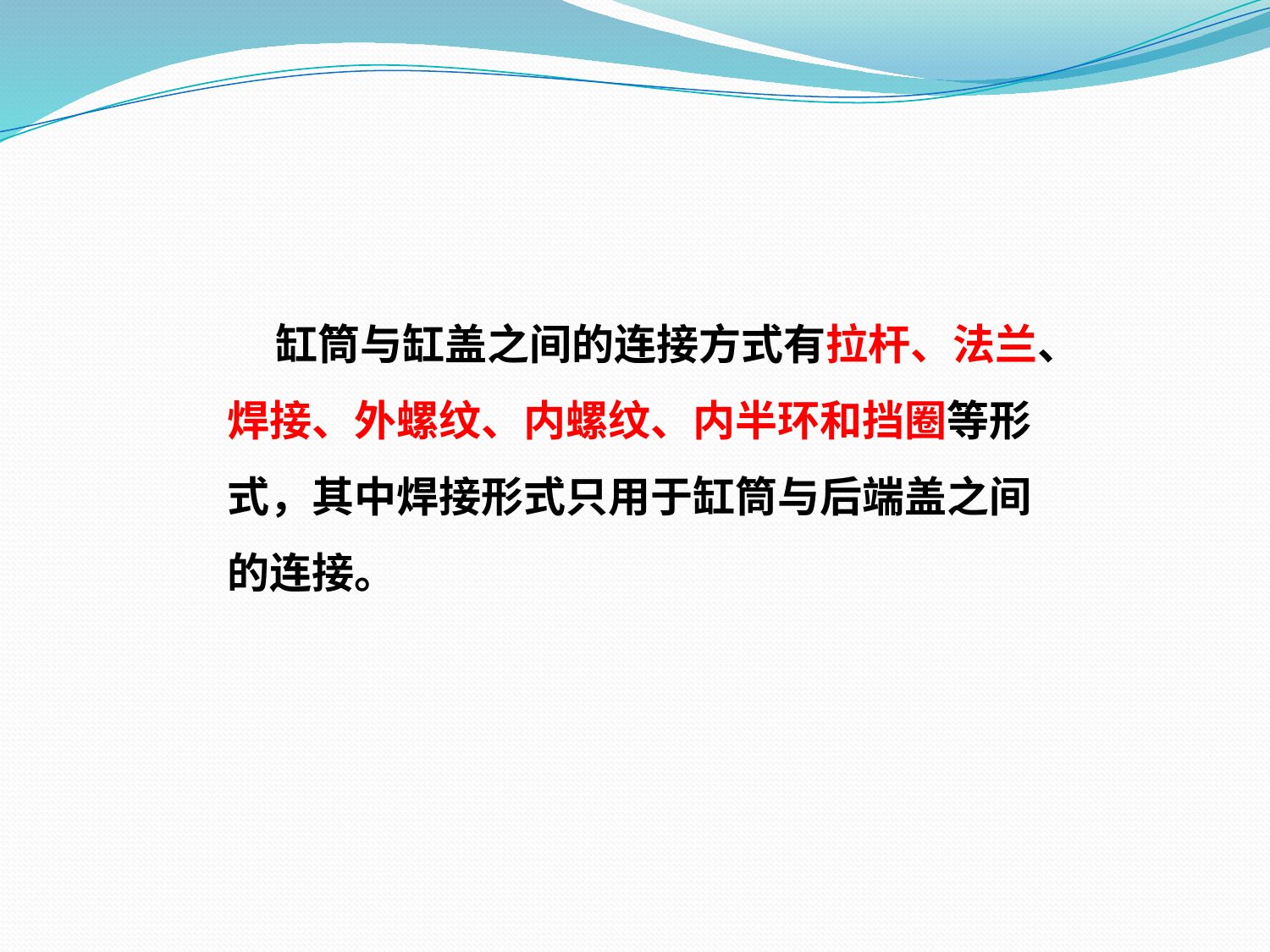

缸筒与缸盖之间的连接方式有拉杆、法兰、焊接、外螺纹、内螺纹、内半环和挡圈等形式，其中焊接形式只用于缸筒与后端盖之间的连接。